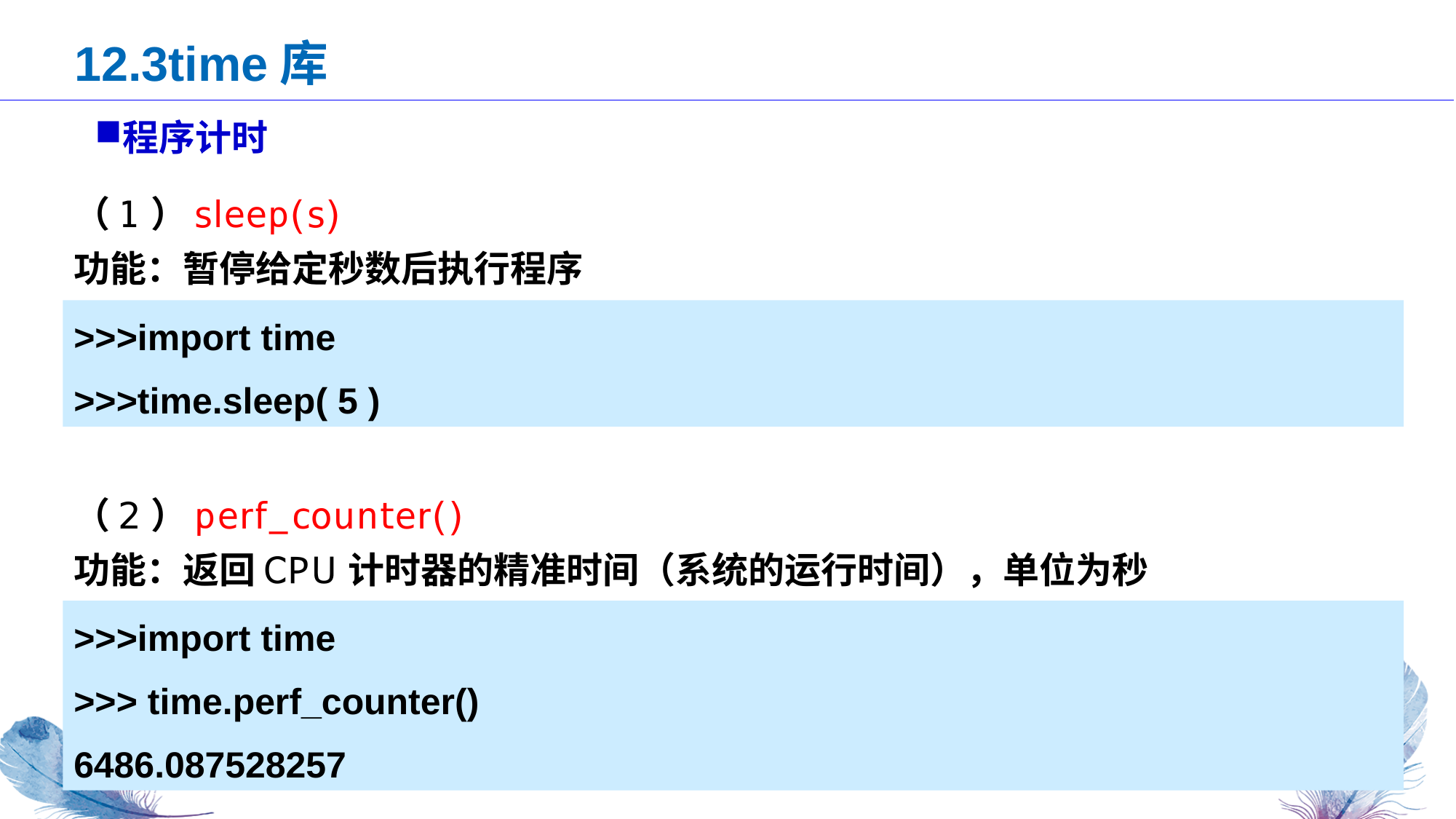

12.3time库
程序计时
（1）sleep(s)
功能：暂停给定秒数后执行程序
>>>import time
>>>time.sleep( 5 )
（2）perf_counter()
功能：返回CPU计时器的精准时间（系统的运行时间），单位为秒
>>>import time
>>> time.perf_counter()
6486.087528257